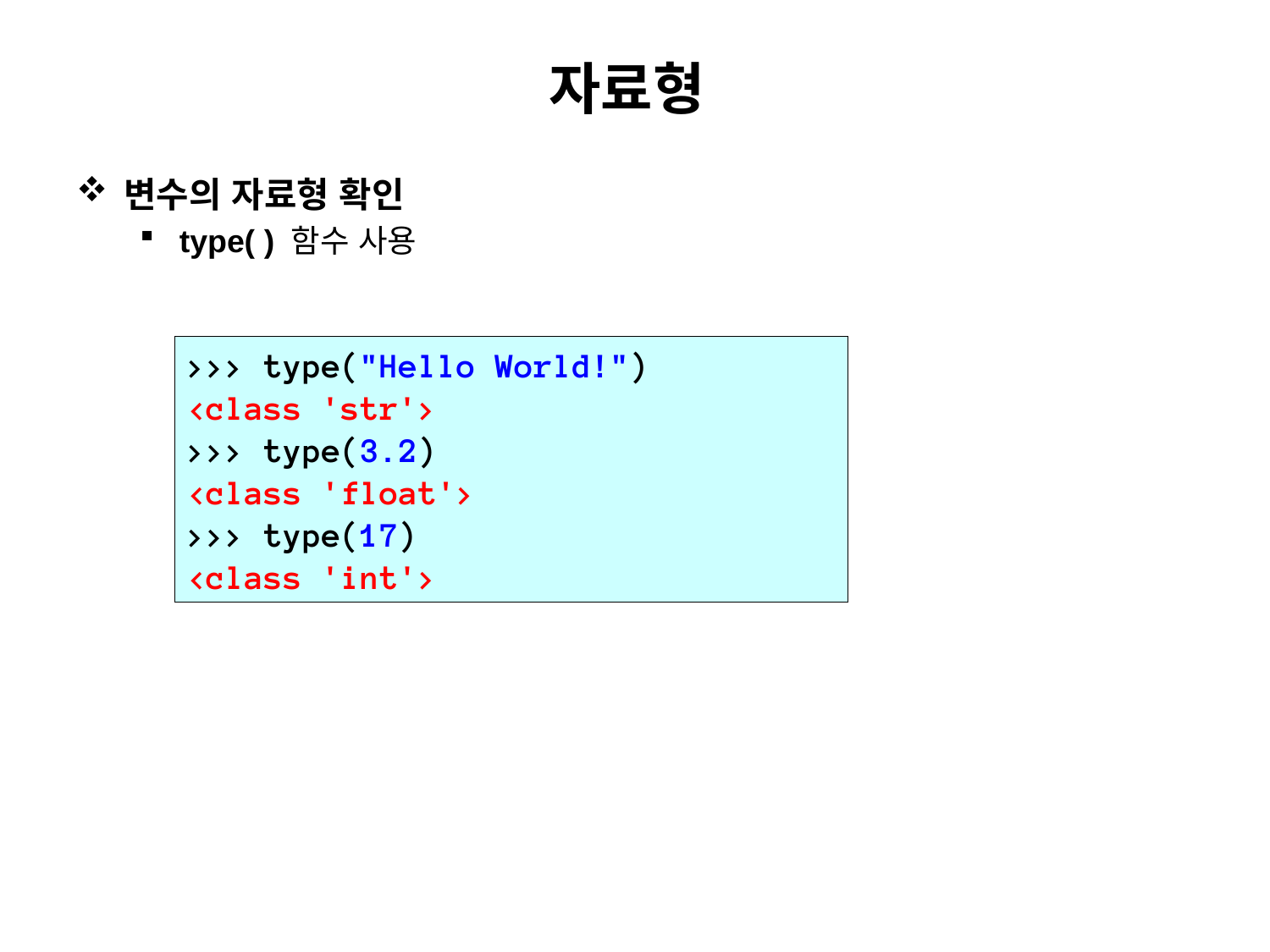

# 자료형
변수의 자료형 확인
type( ) 함수 사용

>>> type("Hello World!")
<class 'str'>
>>> type(3.2)
<class 'float'>
>>> type(17)
<class 'int'>